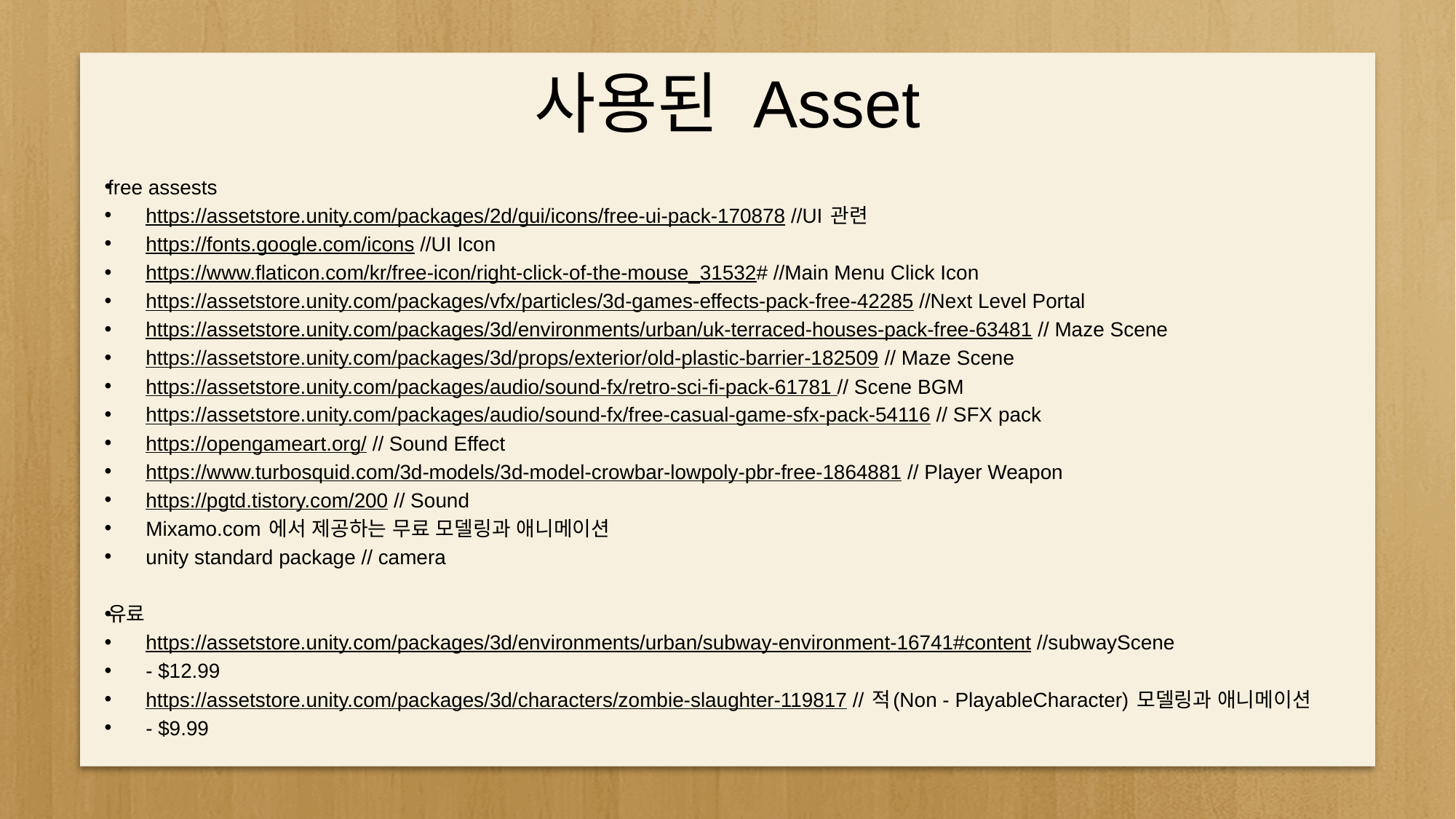

# 사용된 Asset
free assests
https://assetstore.unity.com/packages/2d/gui/icons/free-ui-pack-170878 //UI 관련
https://fonts.google.com/icons //UI Icon
https://www.flaticon.com/kr/free-icon/right-click-of-the-mouse_31532# //Main Menu Click Icon
https://assetstore.unity.com/packages/vfx/particles/3d-games-effects-pack-free-42285 //Next Level Portal
https://assetstore.unity.com/packages/3d/environments/urban/uk-terraced-houses-pack-free-63481 // Maze Scene
https://assetstore.unity.com/packages/3d/props/exterior/old-plastic-barrier-182509 // Maze Scene
https://assetstore.unity.com/packages/audio/sound-fx/retro-sci-fi-pack-61781 // Scene BGM
https://assetstore.unity.com/packages/audio/sound-fx/free-casual-game-sfx-pack-54116 // SFX pack
https://opengameart.org/ // Sound Effect
https://www.turbosquid.com/3d-models/3d-model-crowbar-lowpoly-pbr-free-1864881 // Player Weapon
https://pgtd.tistory.com/200 // Sound
Mixamo.com 에서 제공하는 무료 모델링과 애니메이션
unity standard package // camera

유료
https://assetstore.unity.com/packages/3d/environments/urban/subway-environment-16741#content //subwayScene
- $12.99
https://assetstore.unity.com/packages/3d/characters/zombie-slaughter-119817 // 적(Non - PlayableCharacter) 모델링과 애니메이션
- $9.99